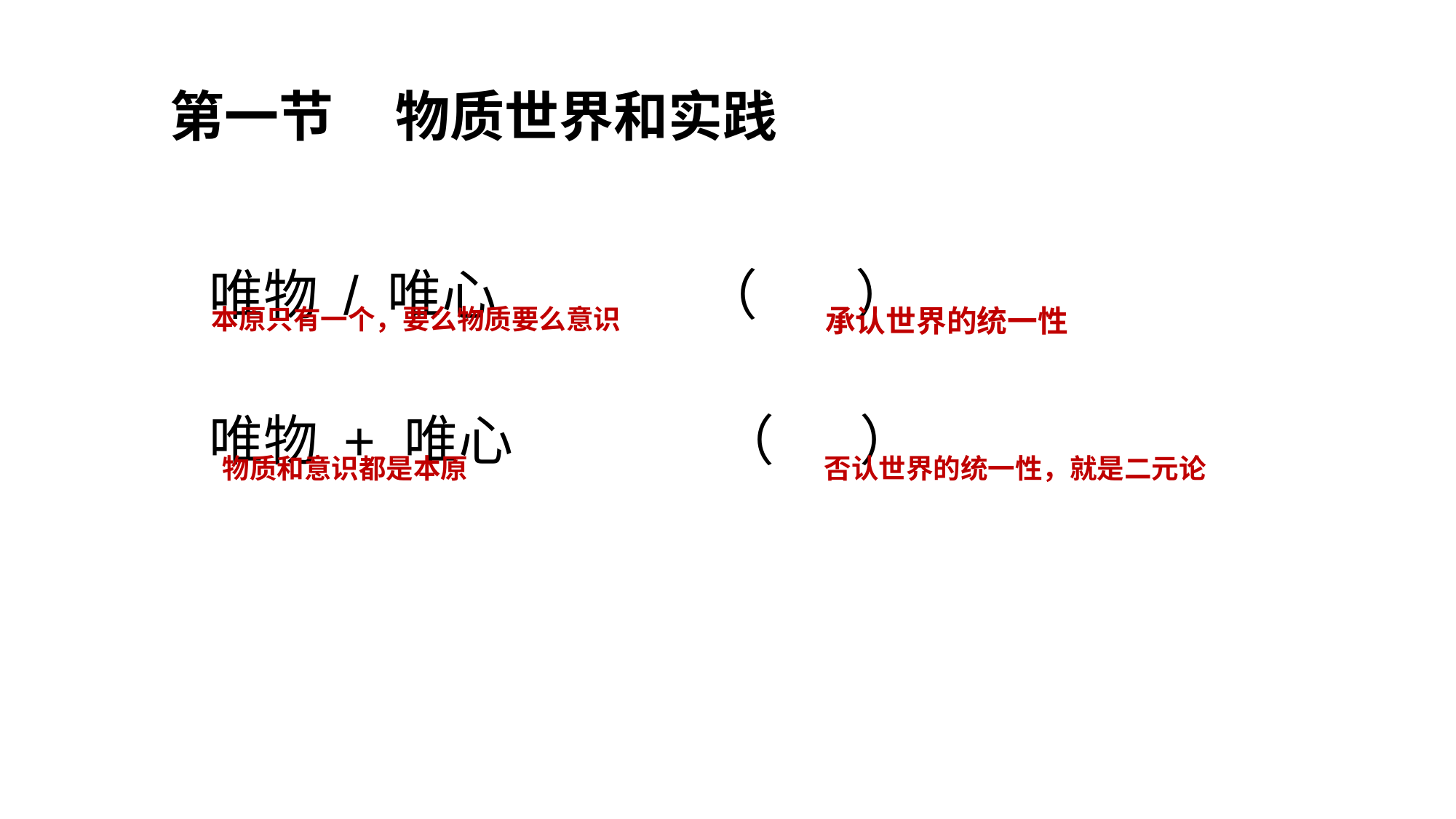

第一节     物质世界和实践

唯物 / 唯心                 （        ）
唯物 + 唯心                 （       ）
承认世界的统一性
本原只有一个，要么物质要么意识
物质和意识都是本原
否认世界的统一性，就是二元论